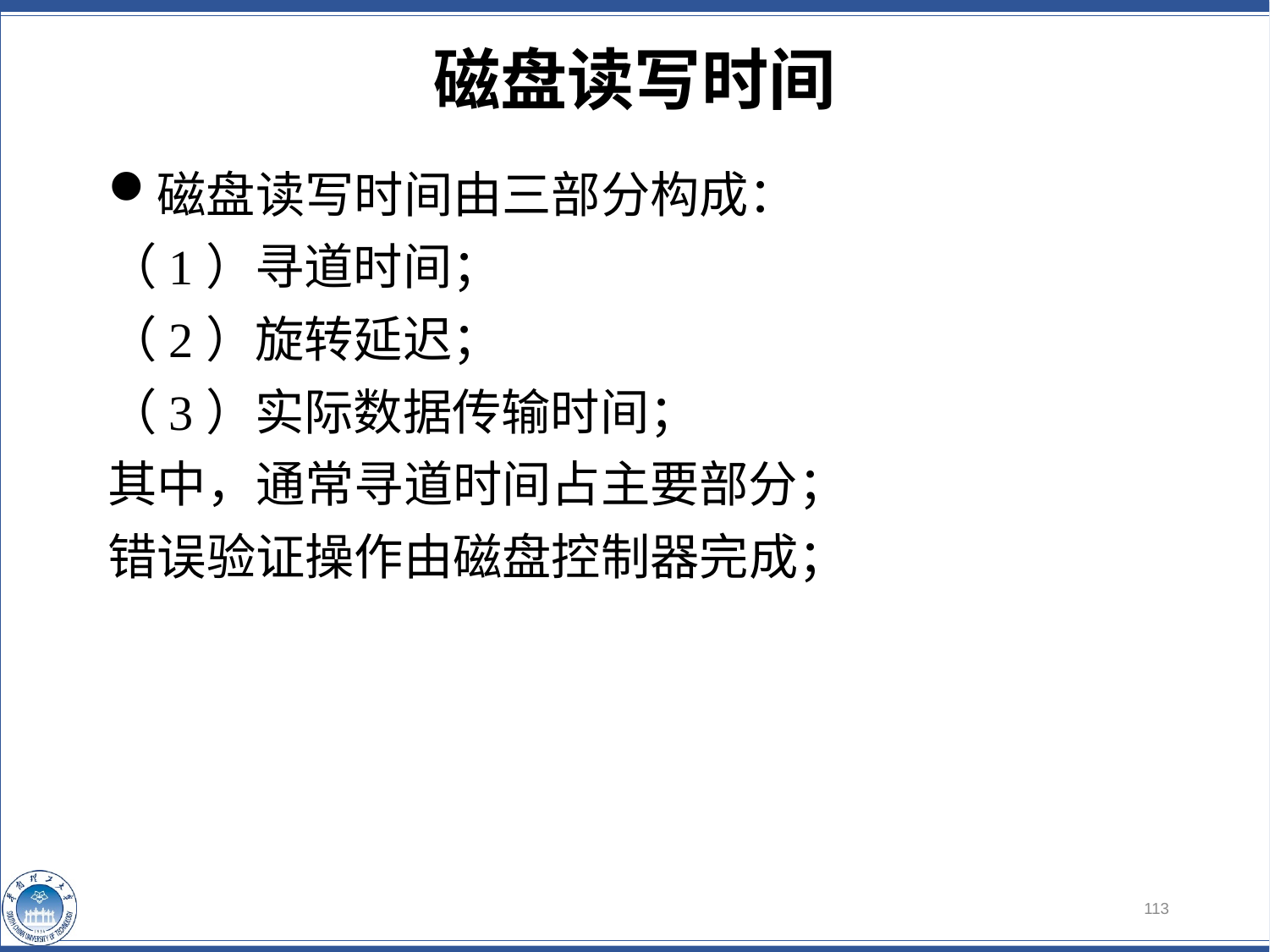

# 磁盘读写时间
磁盘读写时间由三部分构成：
（1）寻道时间；
（2）旋转延迟；
（3）实际数据传输时间；
其中，通常寻道时间占主要部分；
错误验证操作由磁盘控制器完成；
113